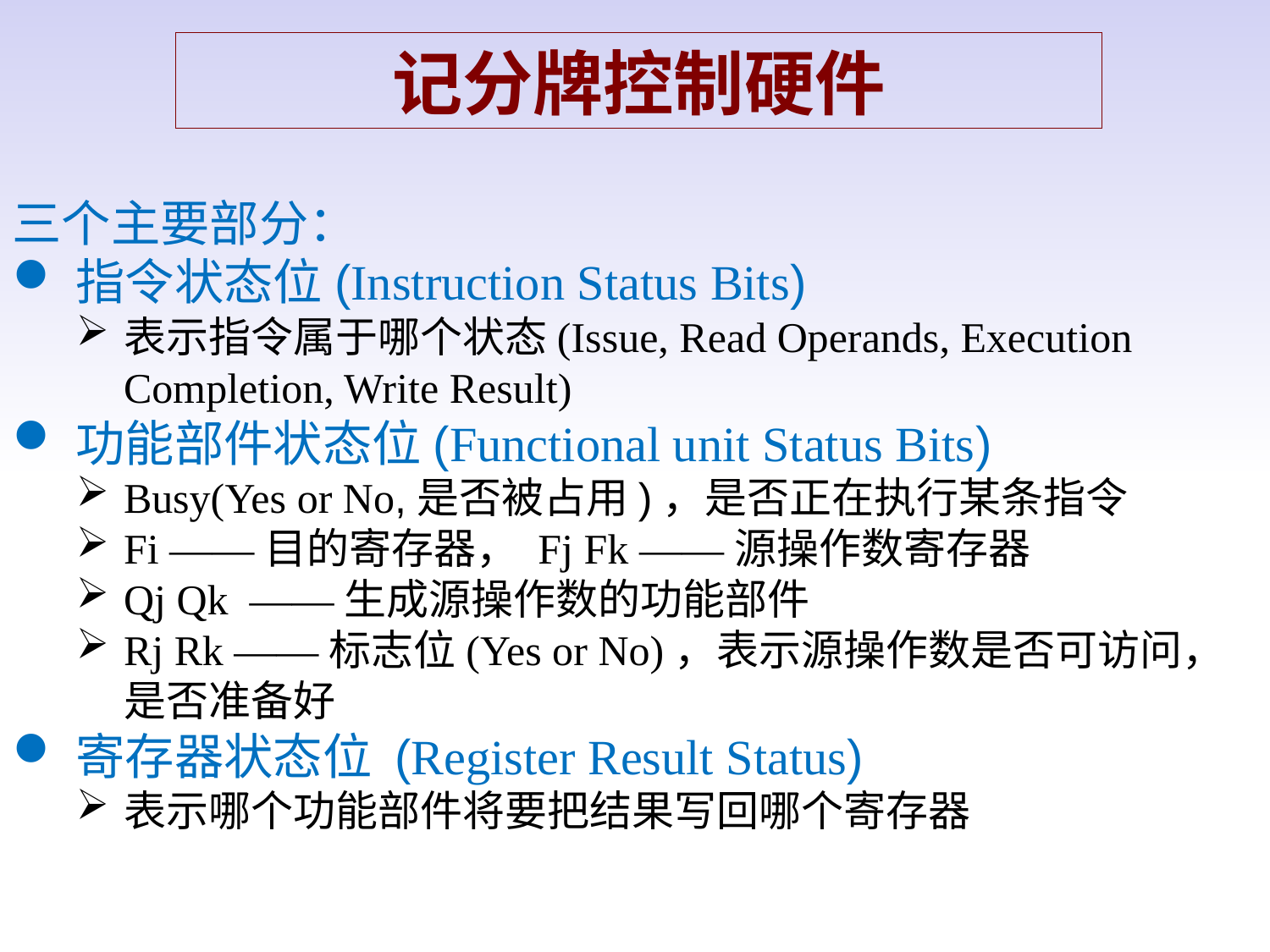

记分牌控制硬件
三个主要部分：
指令状态位(Instruction Status Bits)
表示指令属于哪个状态(Issue, Read Operands, Execution Completion, Write Result)
功能部件状态位(Functional unit Status Bits)
Busy(Yes or No,是否被占用)，是否正在执行某条指令
Fi ——目的寄存器， Fj Fk ——源操作数寄存器
Qj Qk  ——生成源操作数的功能部件
Rj Rk ——标志位(Yes or No)，表示源操作数是否可访问，是否准备好
寄存器状态位 (Register Result Status)
表示哪个功能部件将要把结果写回哪个寄存器